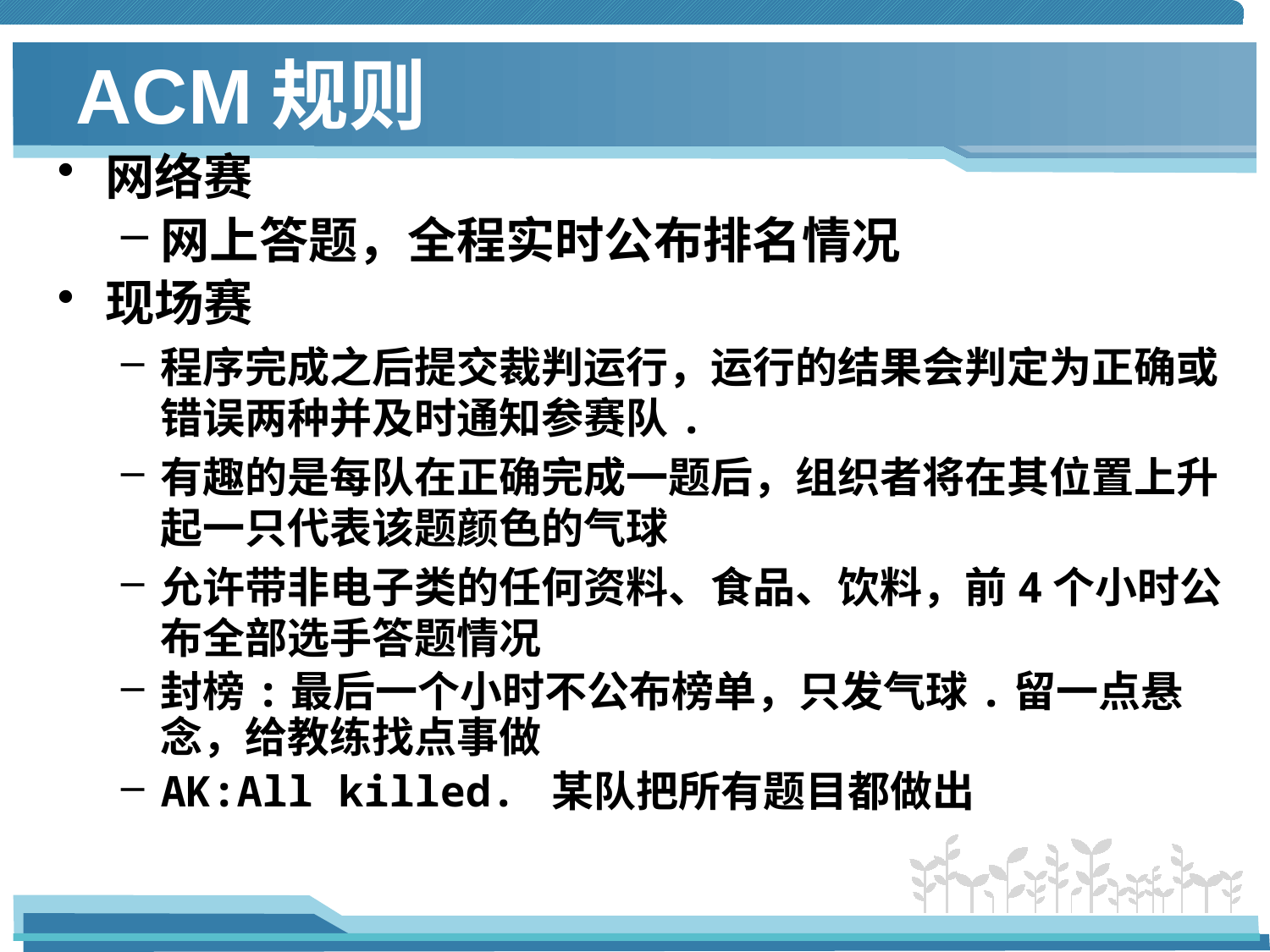

# ACM规则
网络赛
网上答题，全程实时公布排名情况
现场赛
程序完成之后提交裁判运行，运行的结果会判定为正确或错误两种并及时通知参赛队.
有趣的是每队在正确完成一题后，组织者将在其位置上升起一只代表该题颜色的气球
允许带非电子类的任何资料、食品、饮料，前4个小时公布全部选手答题情况
封榜:最后一个小时不公布榜单，只发气球.留一点悬念，给教练找点事做
AK:All killed. 某队把所有题目都做出